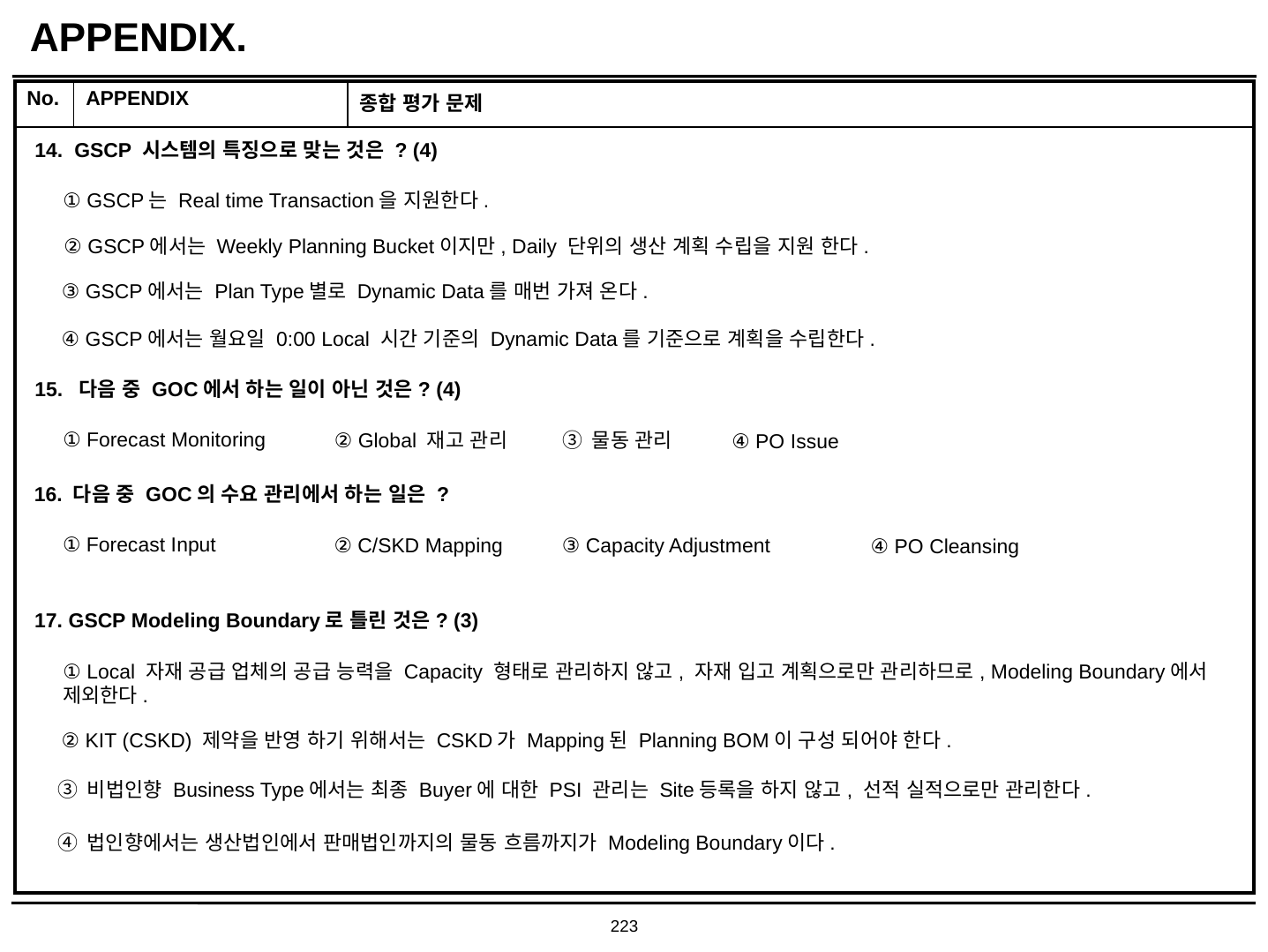

# APPENDIX.
| No. | APPENDIX | 종합 평가 문제 |
| --- | --- | --- |
|  |  |  |
14.  GSCP 시스템의 특징으로 맞는 것은 ? (4)
① GSCP는 Real time Transaction을 지원한다.
② GSCP에서는 Weekly Planning Bucket이지만, Daily 단위의 생산 계획 수립을 지원 한다.
③ GSCP에서는 Plan Type별로 Dynamic Data를 매번 가져 온다.
④ GSCP에서는 월요일 0:00 Local 시간 기준의 Dynamic Data를 기준으로 계획을 수립한다.
15.  다음 중 GOC에서 하는 일이 아닌 것은? (4)
① Forecast Monitoring
② Global 재고 관리
③ 물동 관리
④ PO Issue
16. 다음 중 GOC의 수요 관리에서 하는 일은 ?
① Forecast Input
② C/SKD Mapping
③ Capacity Adjustment
④ PO Cleansing
17. GSCP Modeling Boundary로 틀린 것은? (3)
① Local 자재 공급 업체의 공급 능력을 Capacity 형태로 관리하지 않고, 자재 입고 계획으로만 관리하므로, Modeling Boundary에서 제외한다.
② KIT (CSKD) 제약을 반영 하기 위해서는 CSKD가 Mapping된 Planning BOM이 구성 되어야 한다.
③ 비법인향 Business Type에서는 최종 Buyer에 대한 PSI 관리는 Site등록을 하지 않고, 선적 실적으로만 관리한다.
④ 법인향에서는 생산법인에서 판매법인까지의 물동 흐름까지가 Modeling Boundary이다.
223